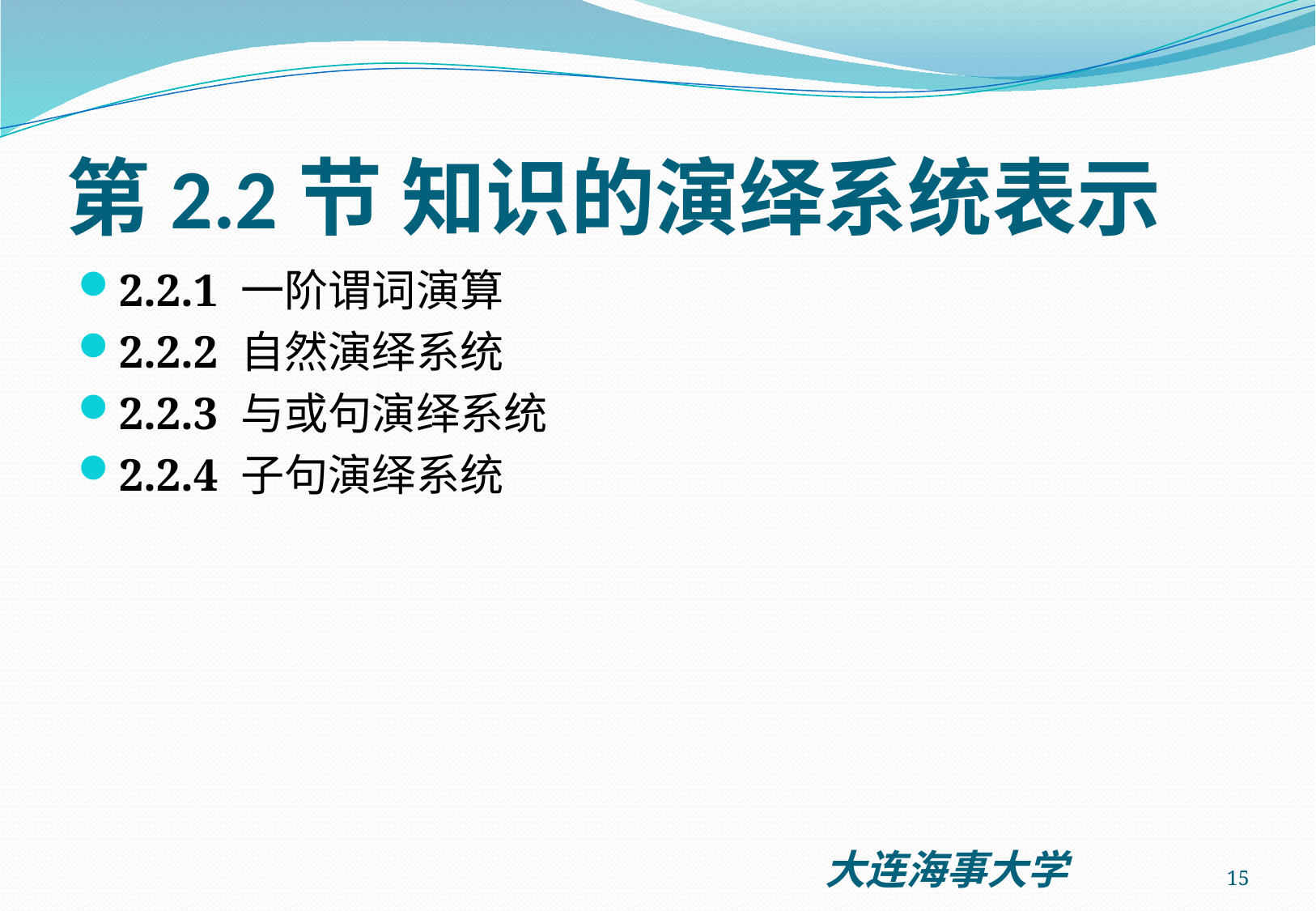

# 第2.2节 知识的演绎系统表示
2.2.1 一阶谓词演算
2.2.2 自然演绎系统
2.2.3 与或句演绎系统
2.2.4 子句演绎系统

15